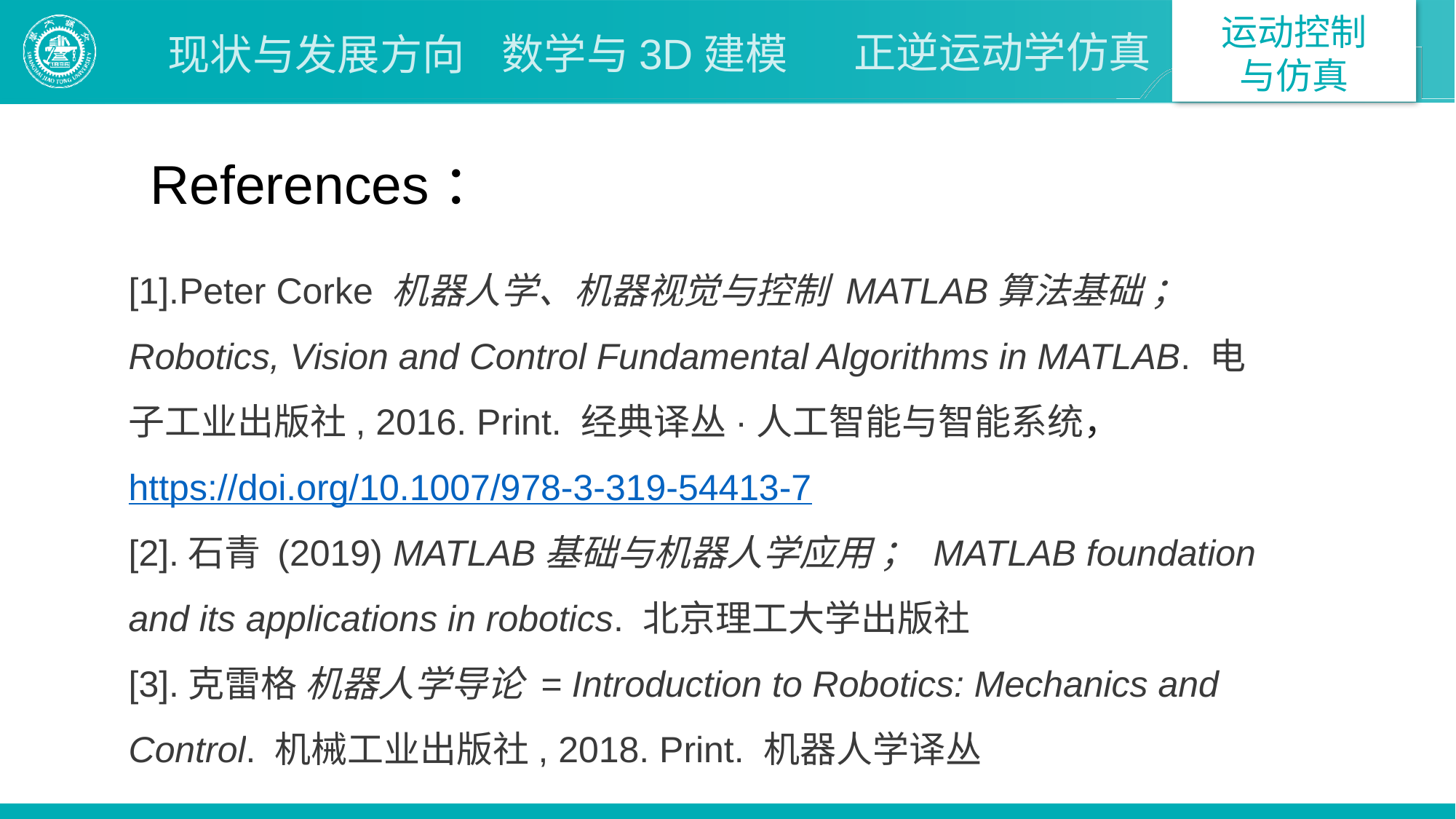

References：
[1].Peter Corke 机器人学、机器视觉与控制 MATLAB算法基础 ； Robotics, Vision and Control Fundamental Algorithms in MATLAB. 电子工业出版社, 2016. Print. 经典译丛·人工智能与智能系统，https://doi.org/10.1007/978-3-319-54413-7
[2].石青 (2019) MATLAB基础与机器人学应用 ； MATLAB foundation and its applications in robotics. 北京理工大学出版社
[3].克雷格 机器人学导论 = Introduction to Robotics: Mechanics and Control. 机械工业出版社, 2018. Print. 机器人学译丛